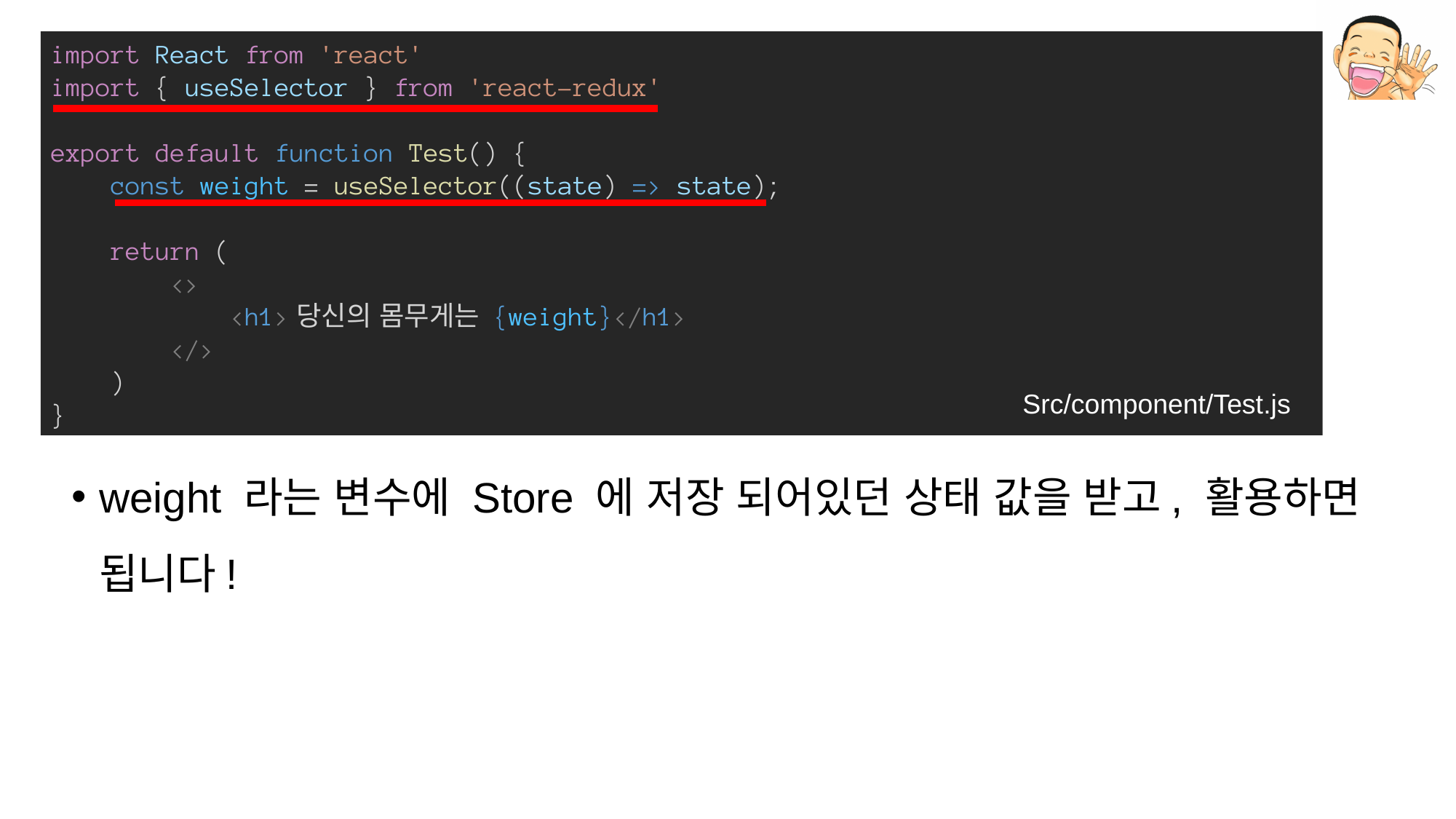

import React from 'react'
import { useSelector } from 'react-redux'
export default function Test() {
    const weight = useSelector((state) => state);
    return (
        <>
            <h1>당신의 몸무게는 {weight}</h1>
        </>
    )
}
Src/component/Test.js
weight 라는 변수에 Store 에 저장 되어있던 상태 값을 받고, 활용하면 됩니다!